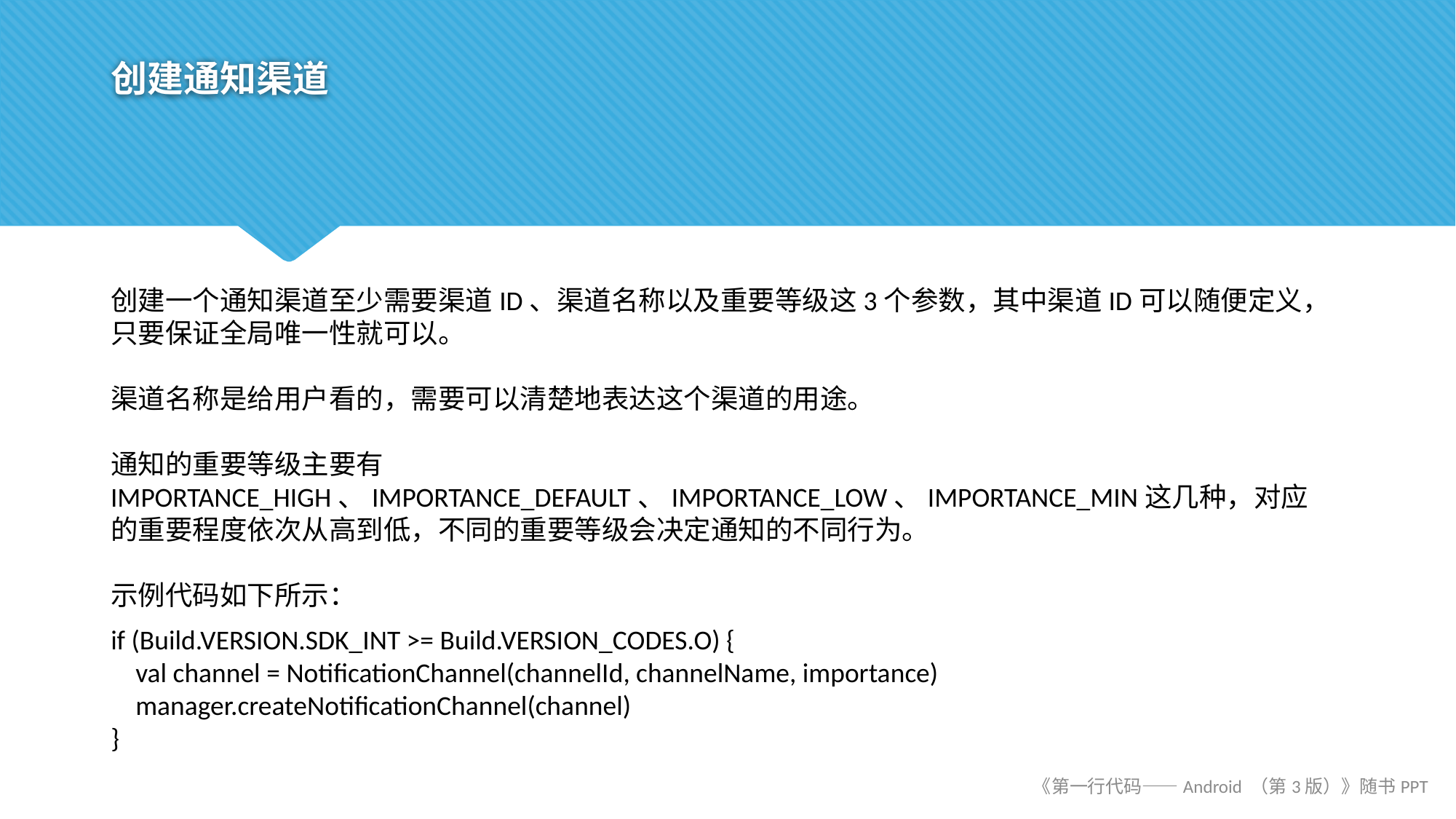

# 创建通知渠道
创建一个通知渠道至少需要渠道ID、渠道名称以及重要等级这3个参数，其中渠道ID可以随便定义，只要保证全局唯一性就可以。

渠道名称是给用户看的，需要可以清楚地表达这个渠道的用途。

通知的重要等级主要有IMPORTANCE_HIGH、IMPORTANCE_DEFAULT、IMPORTANCE_LOW、IMPORTANCE_MIN这几种，对应的重要程度依次从高到低，不同的重要等级会决定通知的不同行为。

示例代码如下所示：
if (Build.VERSION.SDK_INT >= Build.VERSION_CODES.O) {
    val channel = NotificationChannel(channelId, channelName, importance)
    manager.createNotificationChannel(channel)
}